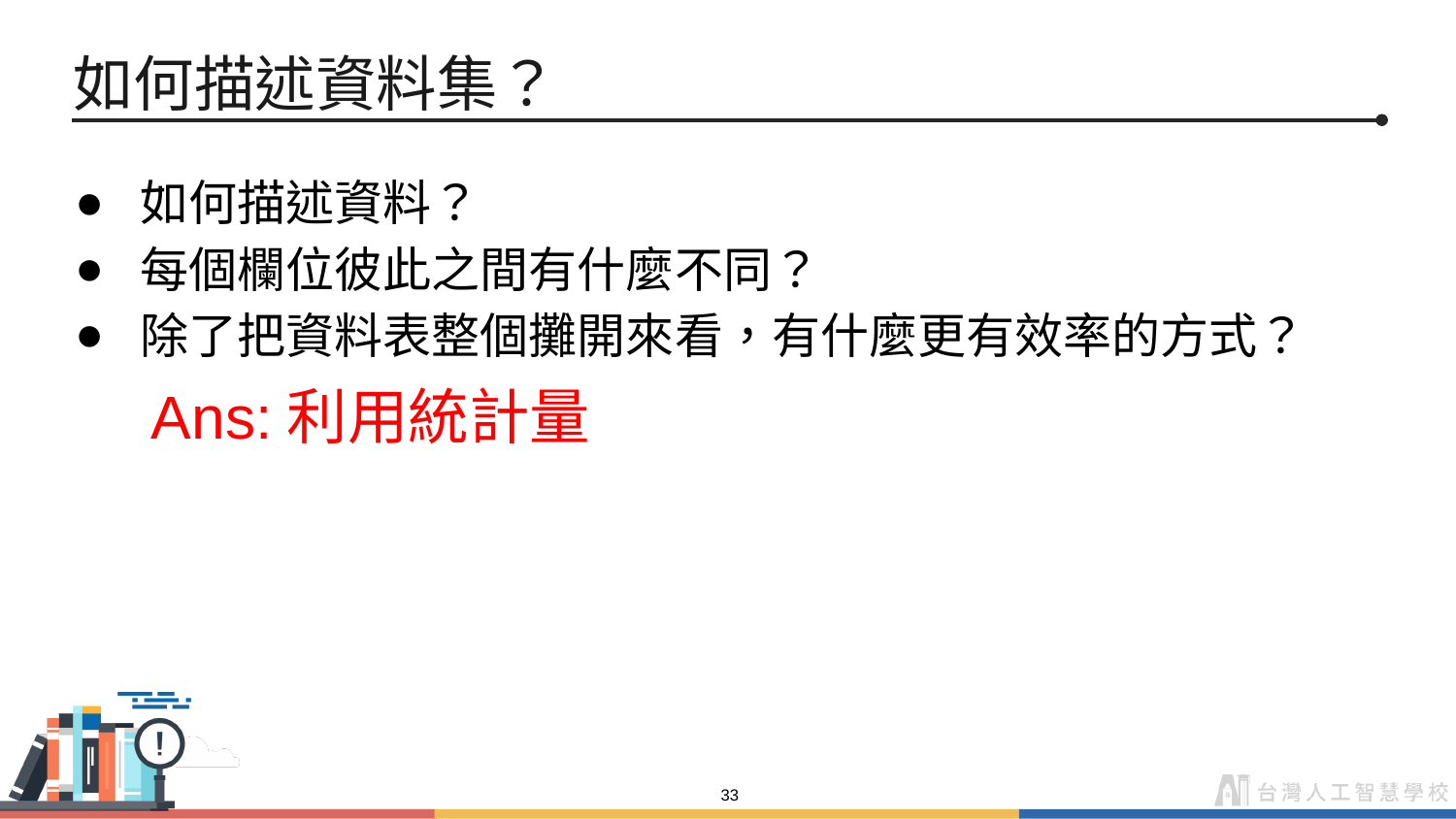

# 如何描述資料集？
如何描述資料？
每個欄位彼此之間有什麼不同？
除了把資料表整個攤開來看，有什麼更有效率的方式？

Ans:利用統計量
33